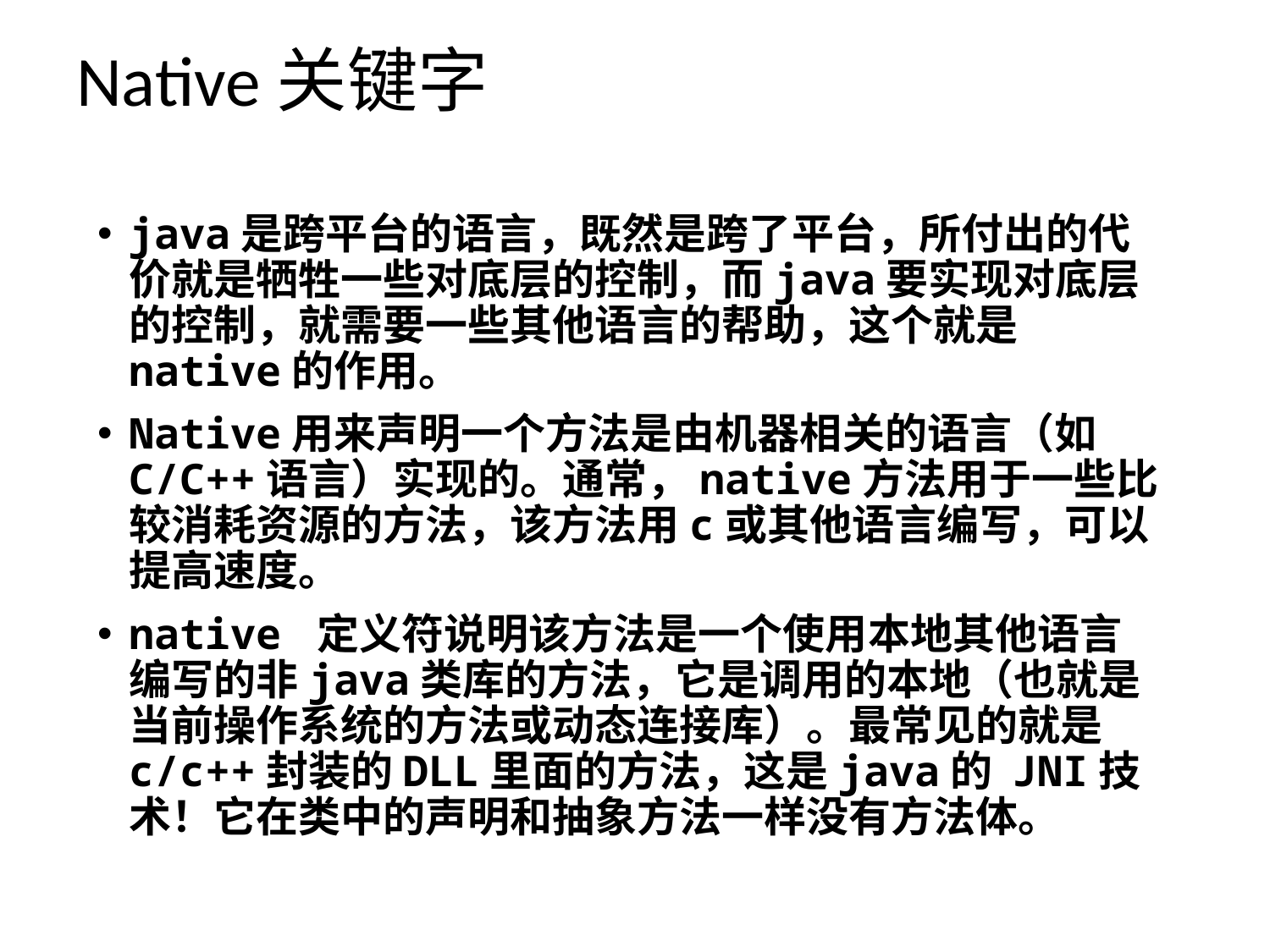

# Native关键字
java是跨平台的语言，既然是跨了平台，所付出的代价就是牺牲一些对底层的控制，而java要实现对底层的控制，就需要一些其他语言的帮助，这个就是native的作用。
Native用来声明一个方法是由机器相关的语言（如C/C++语言）实现的。通常，native方法用于一些比较消耗资源的方法，该方法用c或其他语言编写，可以提高速度。
native 定义符说明该方法是一个使用本地其他语言编写的非java类库的方法，它是调用的本地（也就是当前操作系统的方法或动态连接库）。最常见的就是c/c++封装的DLL里面的方法，这是java的 JNI技术！它在类中的声明和抽象方法一样没有方法体。